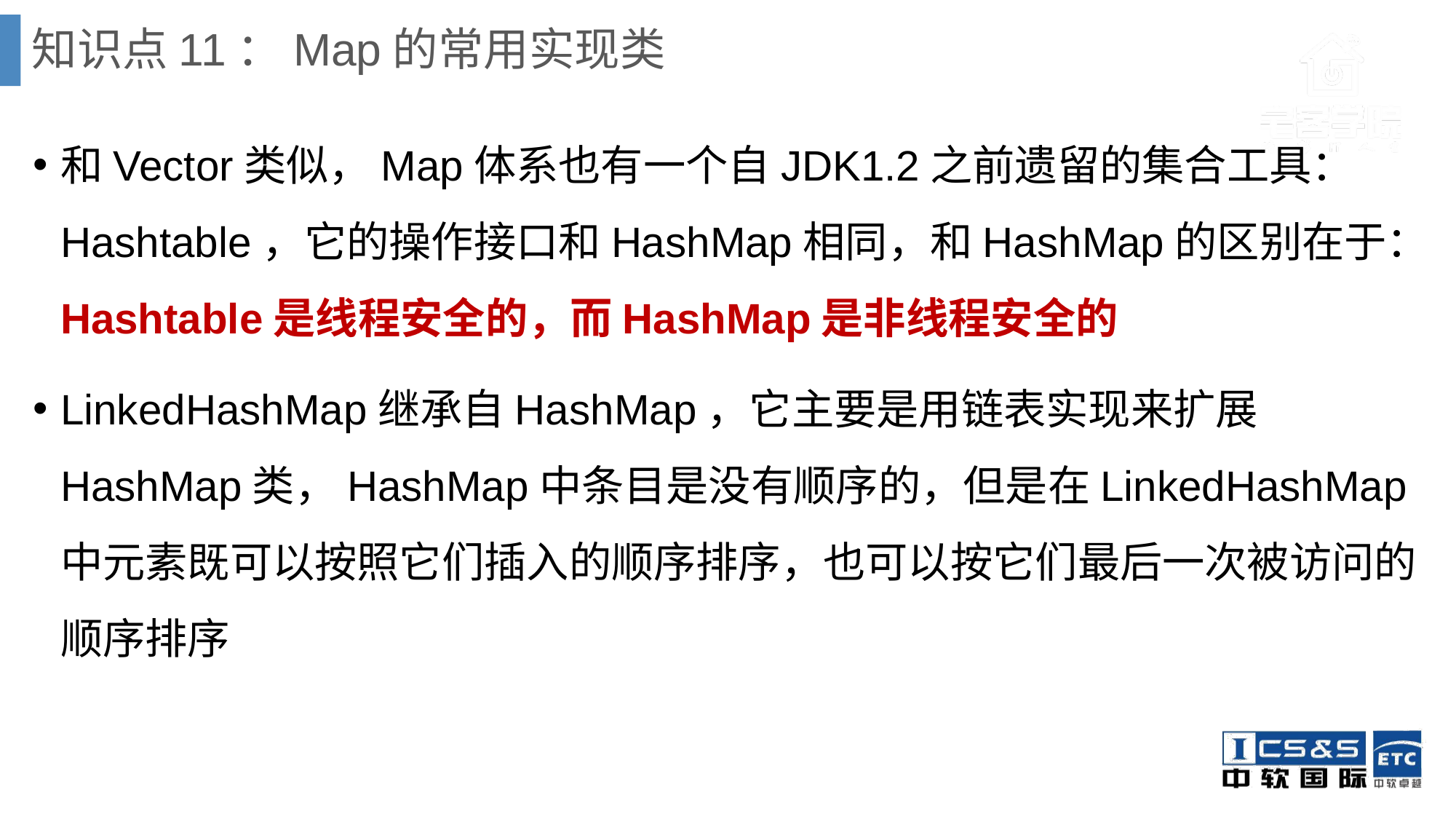

# 知识点11：Map的常用实现类
和Vector类似，Map体系也有一个自JDK1.2之前遗留的集合工具：Hashtable，它的操作接口和HashMap相同，和HashMap的区别在于：Hashtable是线程安全的，而HashMap是非线程安全的
LinkedHashMap继承自HashMap，它主要是用链表实现来扩展HashMap类，HashMap中条目是没有顺序的，但是在LinkedHashMap中元素既可以按照它们插入的顺序排序，也可以按它们最后一次被访问的顺序排序